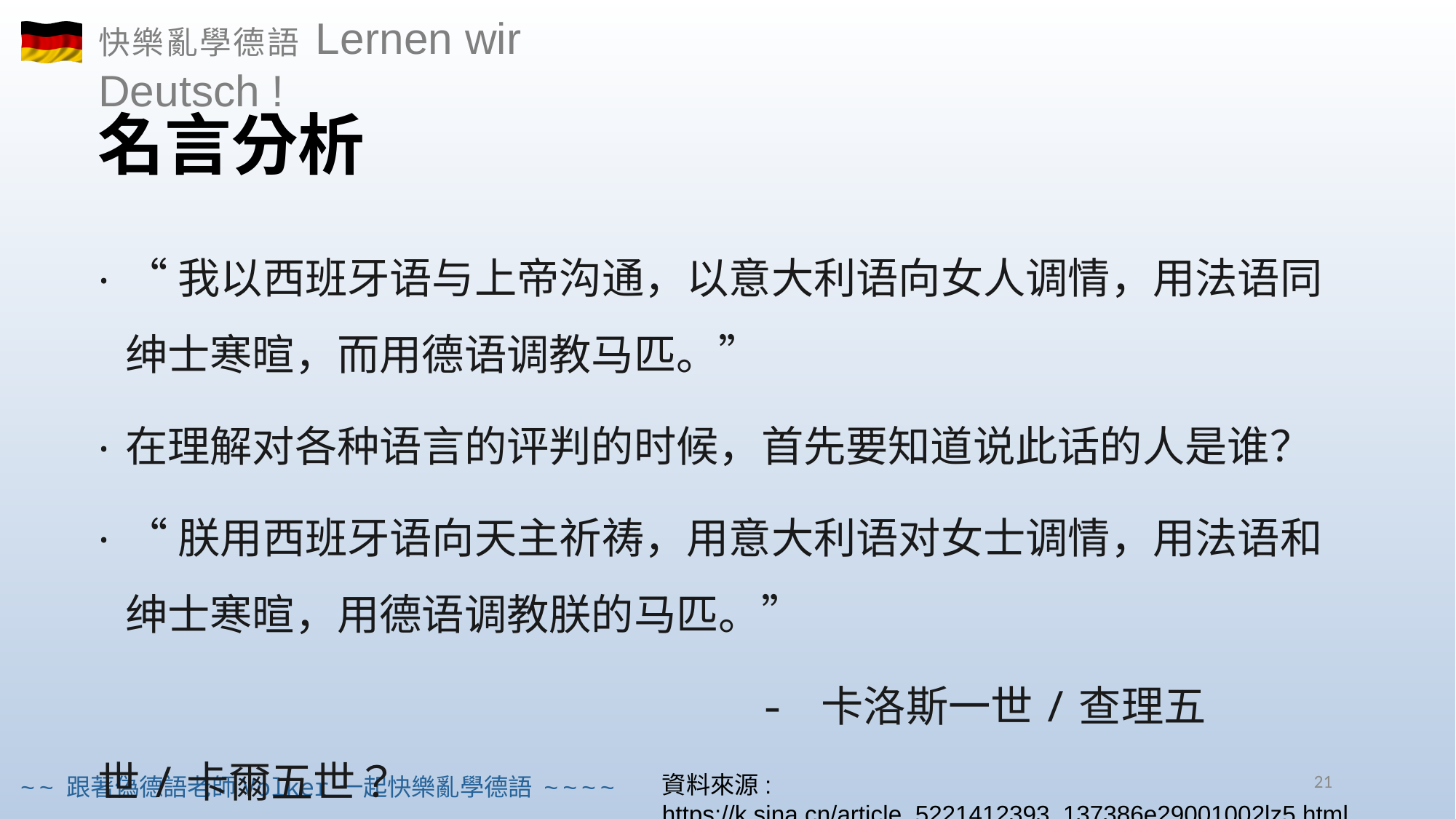

# 名言分析
“我以西班牙语与上帝沟通，以意大利语向女人调情，用法语同绅士寒暄，而用德语调教马匹。”
在理解对各种语言的评判的时候，首先要知道说此话的人是谁？
“朕用西班牙语向天主祈祷，用意大利语对女士调情，用法语和绅士寒暄，用德语调教朕的马匹。”
                          - 卡洛斯一世/查理五世/卡爾五世？
21
資料來源: https://k.sina.cn/article_5221412393_137386e29001002lz5.html